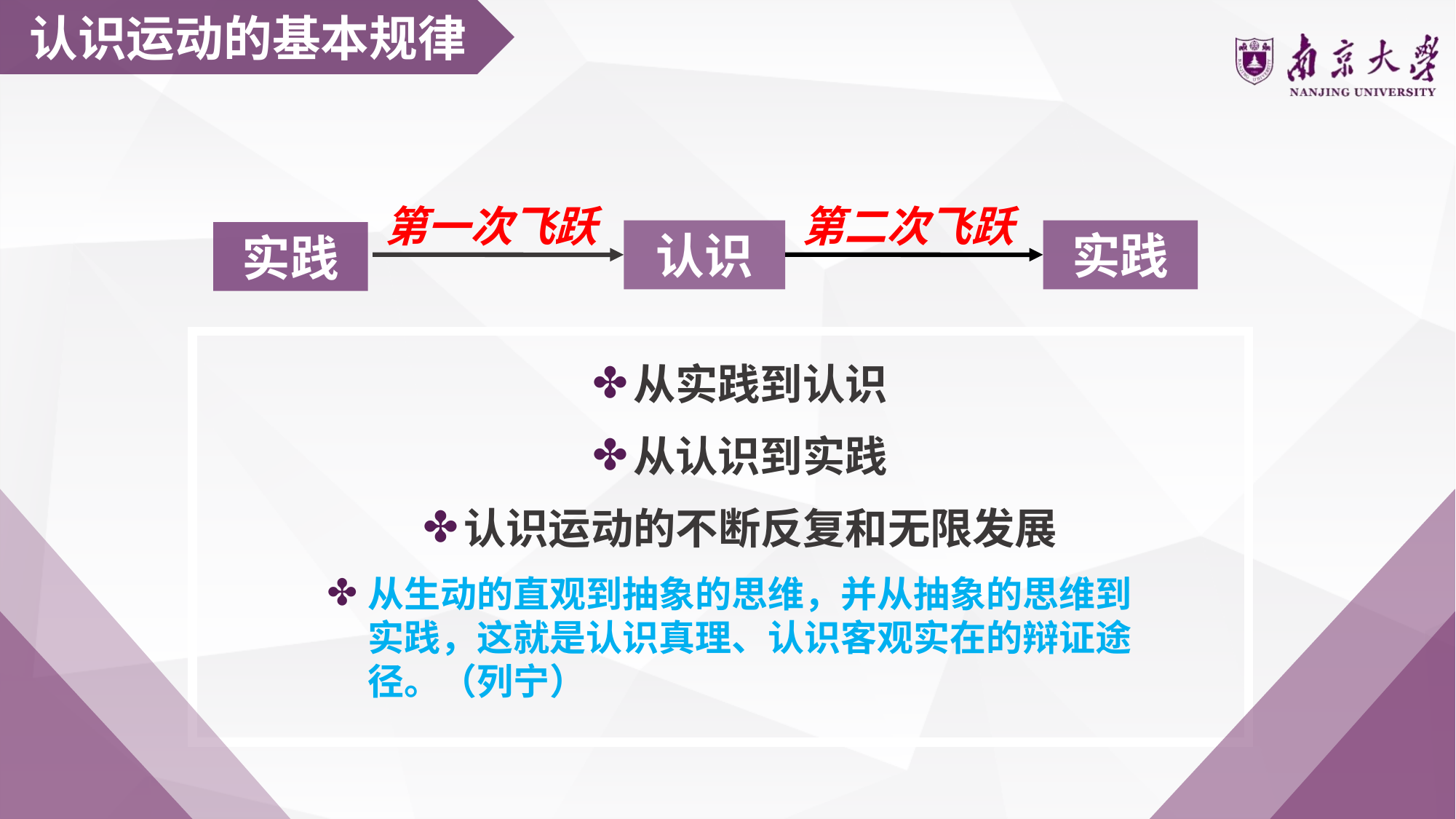

认识运动的基本规律
第一次飞跃
第二次飞跃
认识

实践

实践

从实践到认识
从认识到实践
认识运动的不断反复和无限发展
从生动的直观到抽象的思维，并从抽象的思维到实践，这就是认识真理、认识客观实在的辩证途径。（列宁）